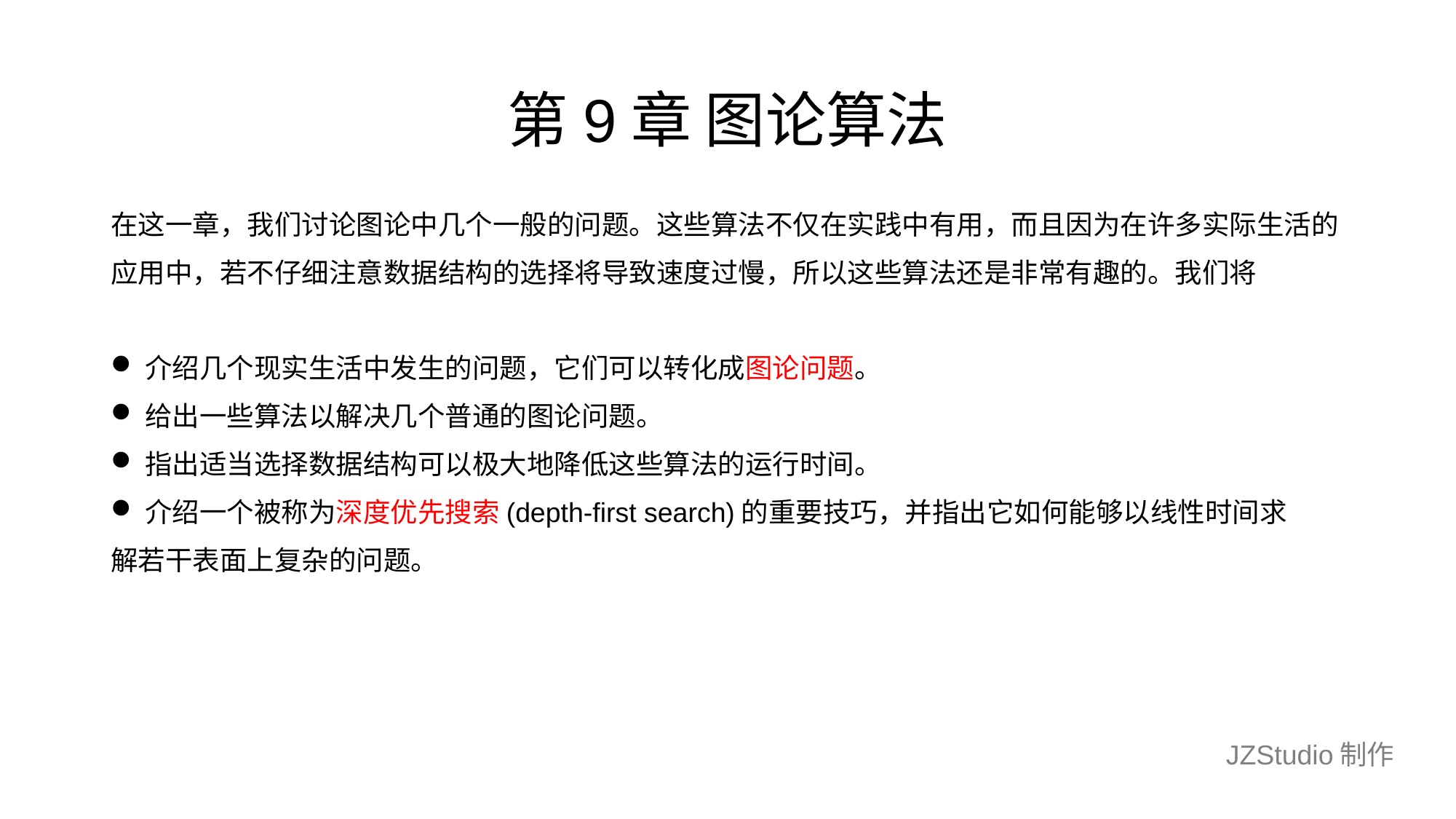

# 第9章 图论算法
在这一章，我们讨论图论中几个一般的问题。这些算法不仅在实践中有用，而且因为在许多实际生活的
应用中，若不仔细注意数据结构的选择将导致速度过慢，所以这些算法还是非常有趣的。我们将

介绍几个现实生活中发生的问题，它们可以转化成图论问题。
给出一些算法以解决几个普通的图论问题。
指出适当选择数据结构可以极大地降低这些算法的运行时间。
介绍一个被称为深度优先搜索(depth-first search)的重要技巧，并指出它如何能够以线性时间求
解若干表面上复杂的问题。